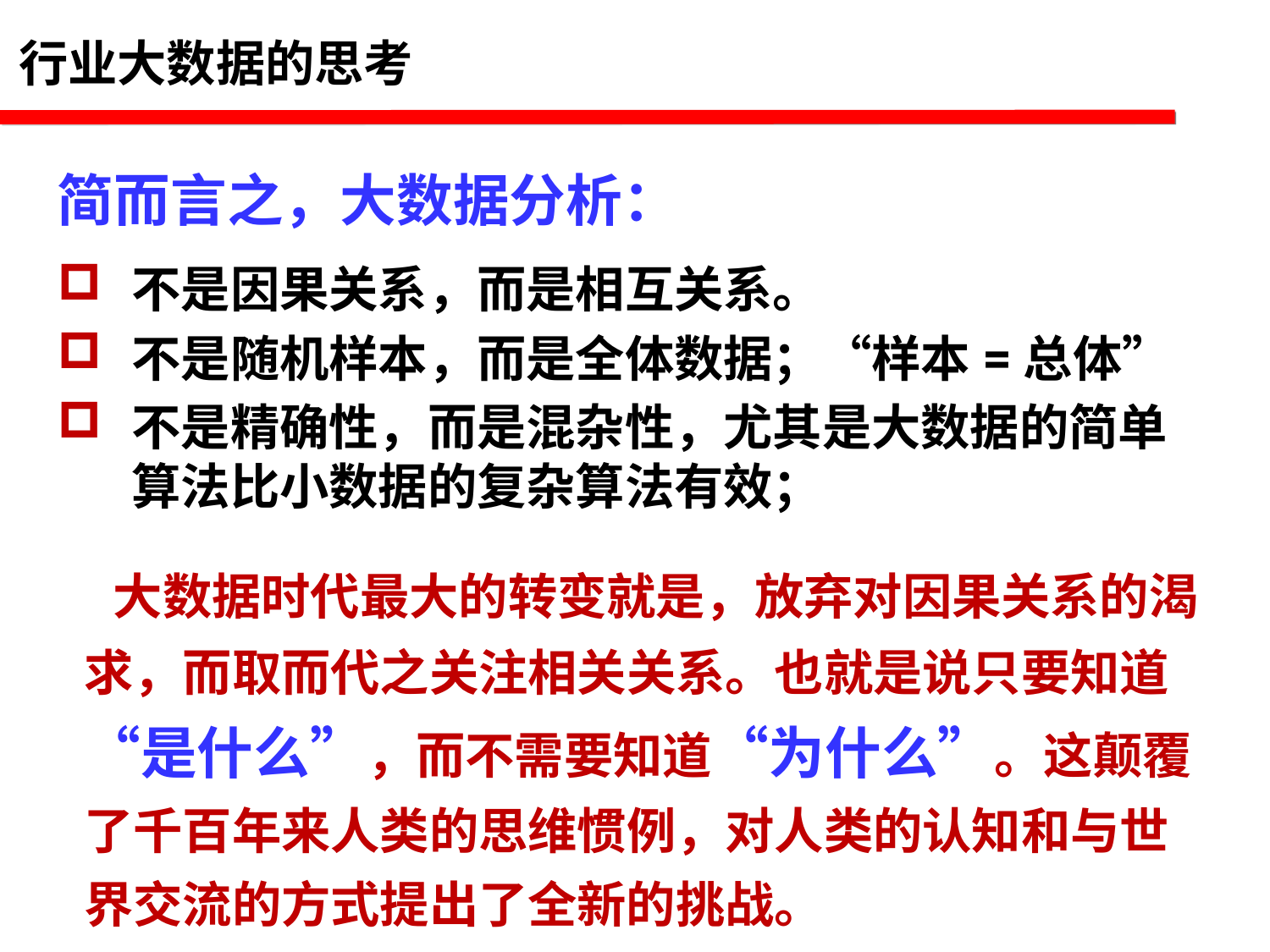

行业大数据的思考
简而言之，大数据分析：
不是因果关系，而是相互关系。
不是随机样本，而是全体数据；“样本=总体”
不是精确性，而是混杂性，尤其是大数据的简单算法比小数据的复杂算法有效；
      大数据时代最大的转变就是，放弃对因果关系的渴求，而取而代之关注相关关系。也就是说只要知道“是什么”，而不需要知道“为什么”。这颠覆了千百年来人类的思维惯例，对人类的认知和与世界交流的方式提出了全新的挑战。